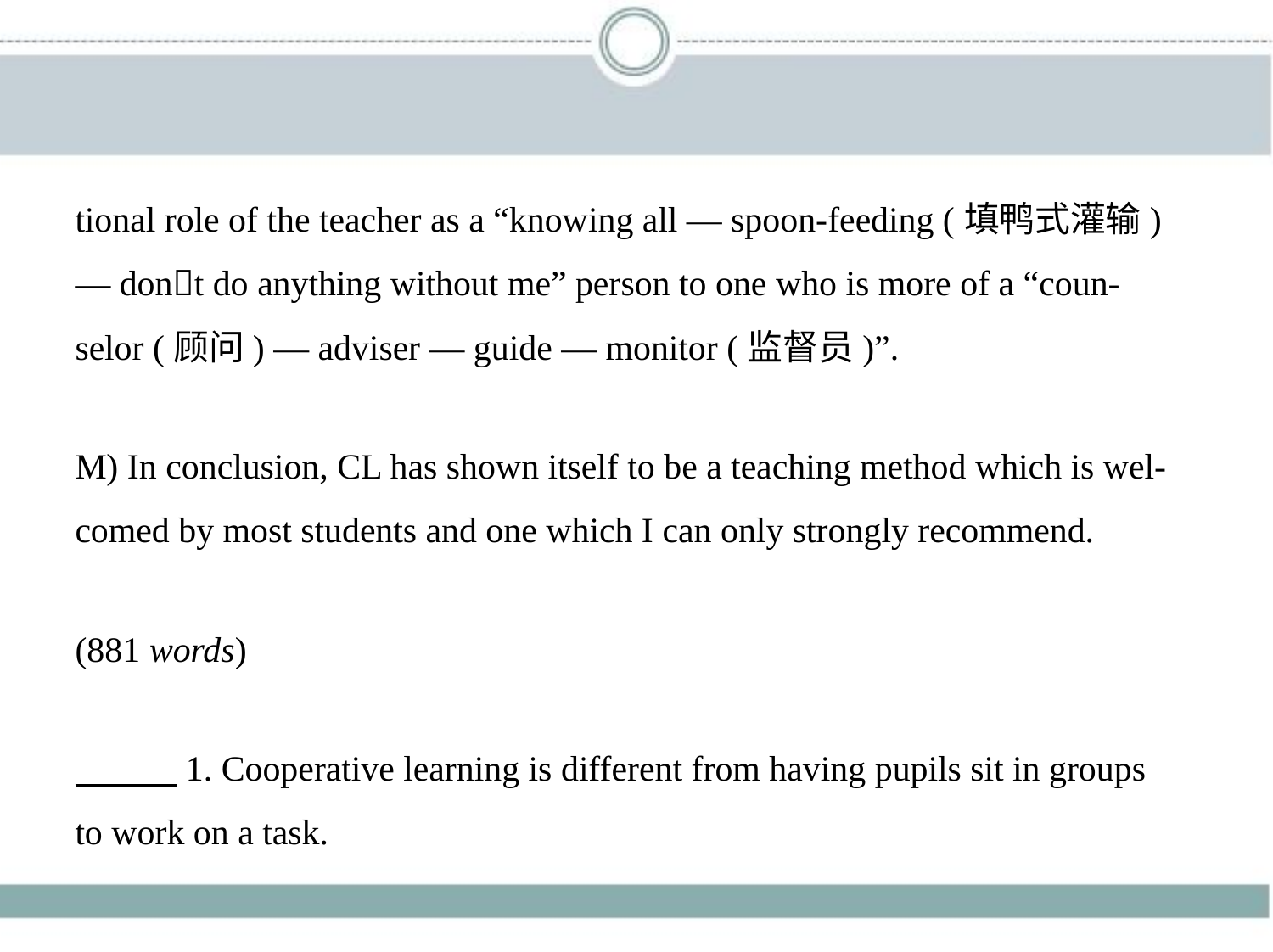

tional role of the teacher as a “knowing all — spoon-feeding (填鸭式灌输)
— don􀆳t do anything without me” person to one who is more of a “coun-
selor (顾问) — adviser — guide — monitor (监督员)”.
M) In conclusion, CL has shown itself to be a teaching method which is wel-
comed by most students and one which I can only strongly recommend.
(881 words)
　　    1. Cooperative learning is different from having pupils sit in groups
to work on a task.